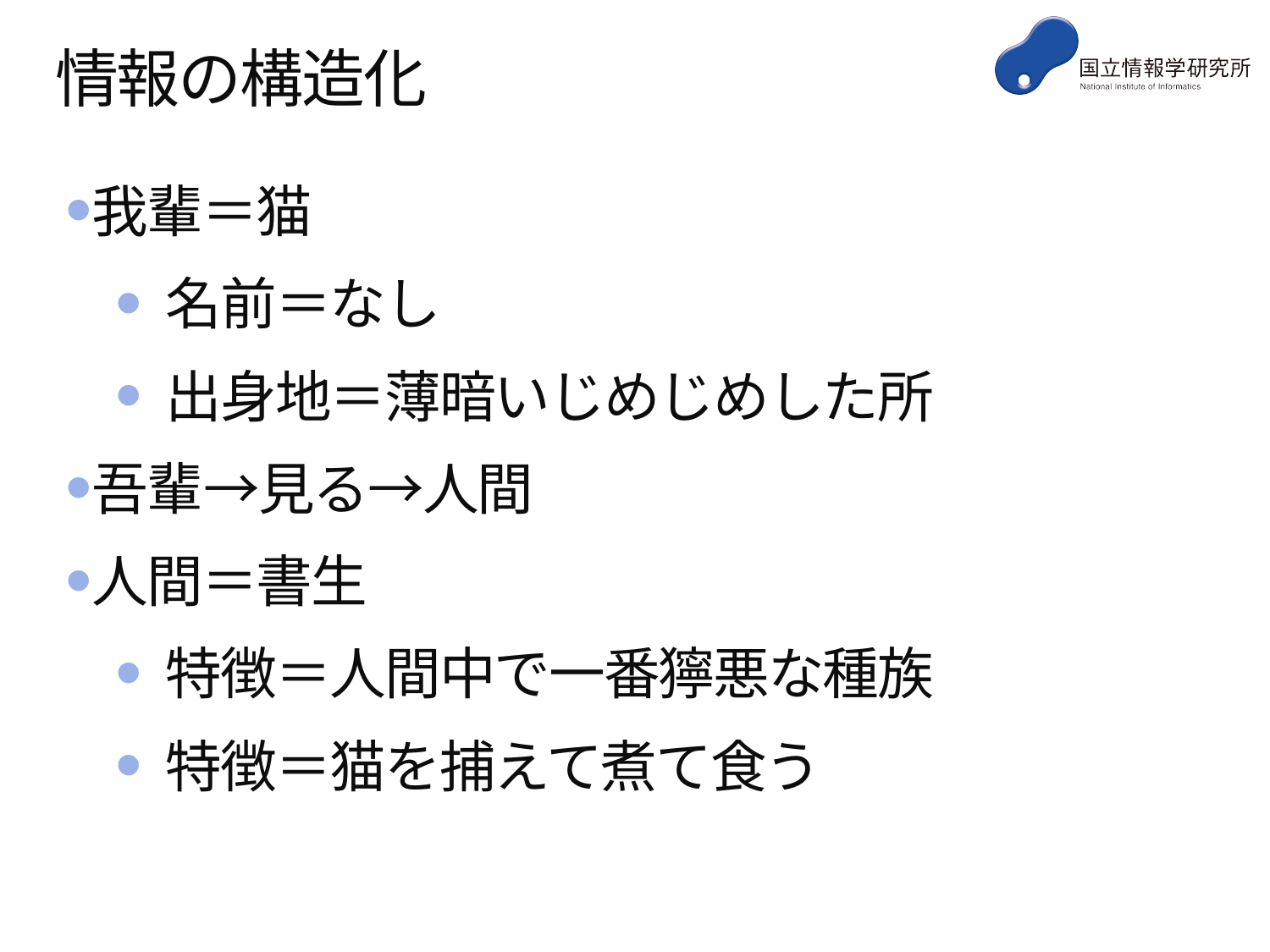

# 情報の構造化
我輩＝猫
名前＝なし
出身地＝薄暗いじめじめした所
吾輩→見る→人間
人間＝書生
特徴＝人間中で一番獰悪な種族
特徴＝猫を捕えて煮て食う